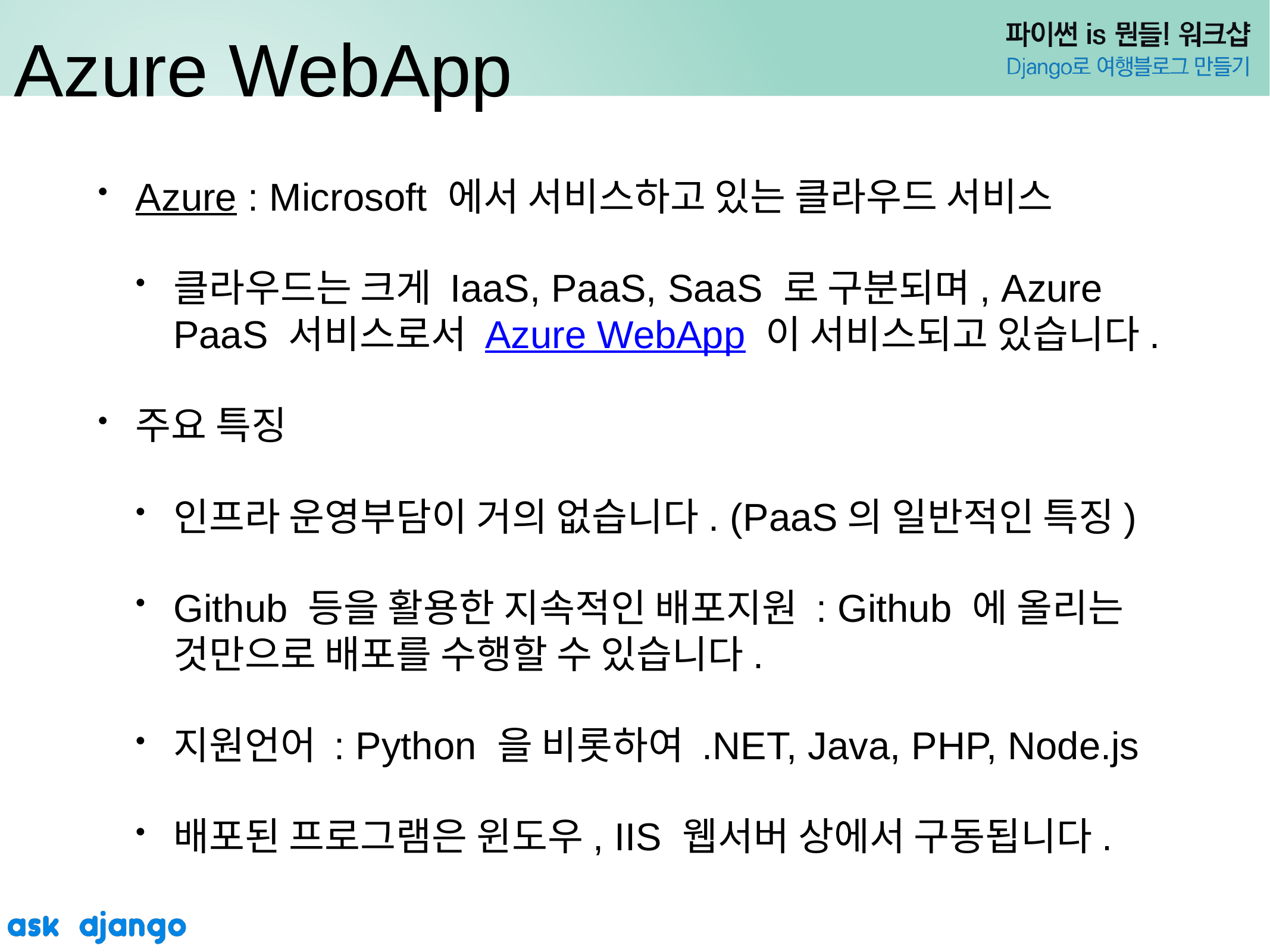

# Azure WebApp
Azure : Microsoft 에서 서비스하고 있는 클라우드 서비스
클라우드는 크게 IaaS, PaaS, SaaS 로 구분되며, Azure PaaS 서비스로서 Azure WebApp 이 서비스되고 있습니다.
주요 특징
인프라 운영부담이 거의 없습니다. (PaaS의 일반적인 특징)
Github 등을 활용한 지속적인 배포지원 : Github 에 올리는 것만으로 배포를 수행할 수 있습니다.
지원언어 : Python 을 비롯하여 .NET, Java, PHP, Node.js
배포된 프로그램은 윈도우, IIS 웹서버 상에서 구동됩니다.